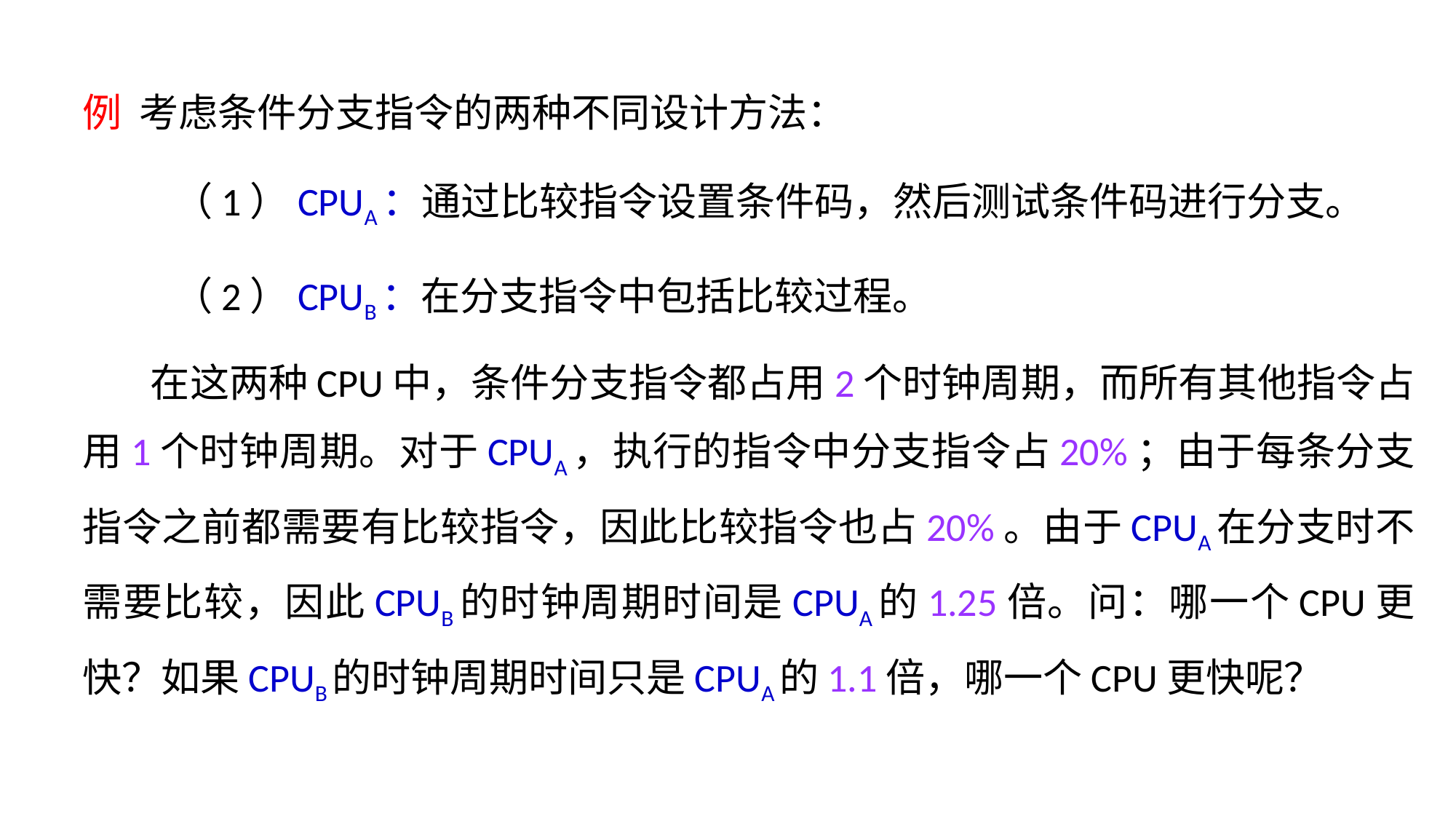

例  考虑条件分支指令的两种不同设计方法：
（1）CPUA：通过比较指令设置条件码，然后测试条件码进行分支。
（2）CPUB：在分支指令中包括比较过程。
在这两种CPU中，条件分支指令都占用2个时钟周期，而所有其他指令占用1个时钟周期。对于CPUA，执行的指令中分支指令占20%；由于每条分支指令之前都需要有比较指令，因此比较指令也占20%。由于CPUA在分支时不需要比较，因此CPUB的时钟周期时间是CPUA的1.25倍。问：哪一个CPU更快？如果CPUB的时钟周期时间只是CPUA的1.1倍，哪一个CPU更快呢？